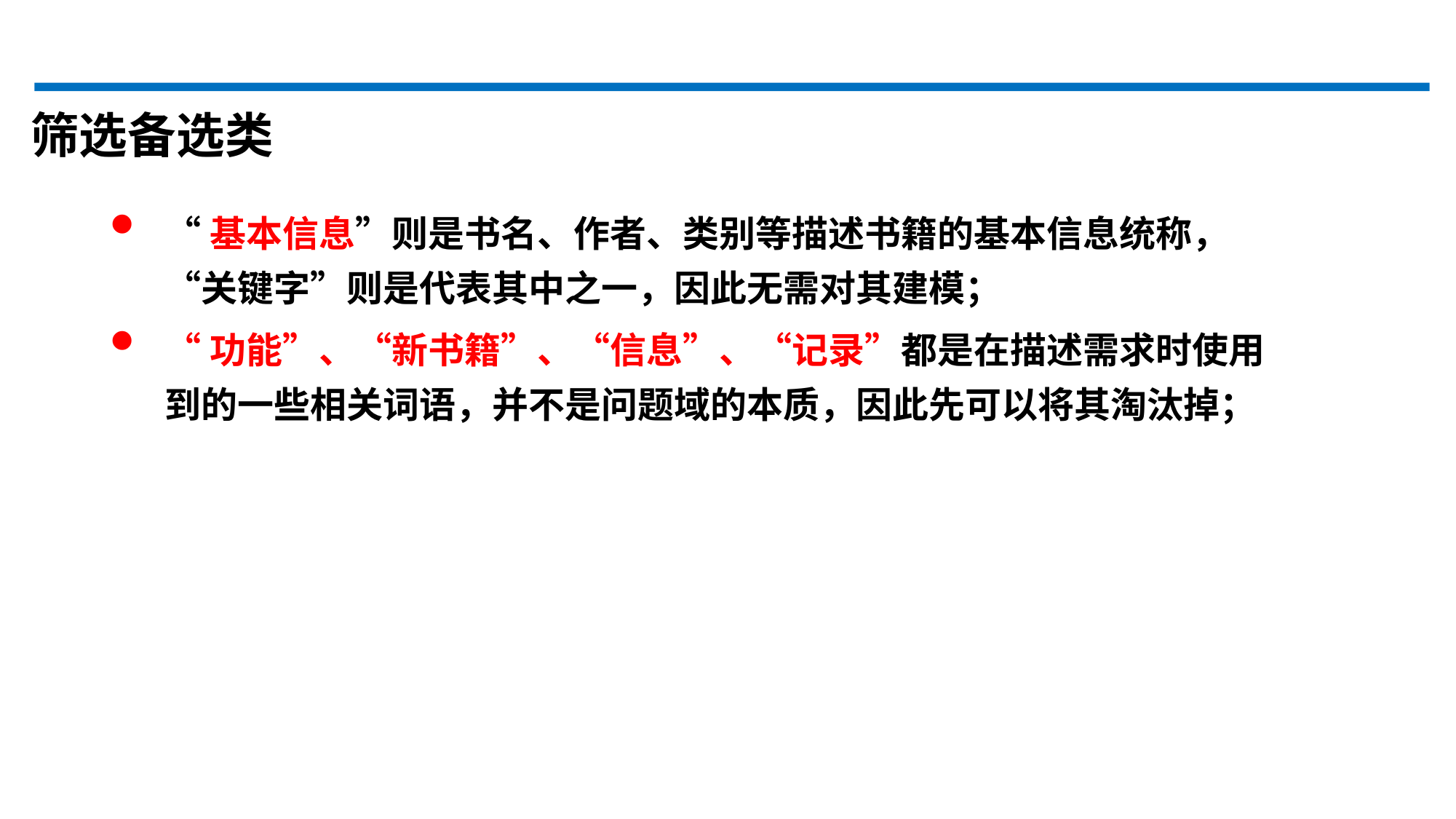

筛选备选类
“基本信息”则是书名、作者、类别等描述书籍的基本信息统称，“关键字”则是代表其中之一，因此无需对其建模；
“功能”、“新书籍”、“信息”、“记录”都是在描述需求时使用到的一些相关词语，并不是问题域的本质，因此先可以将其淘汰掉；